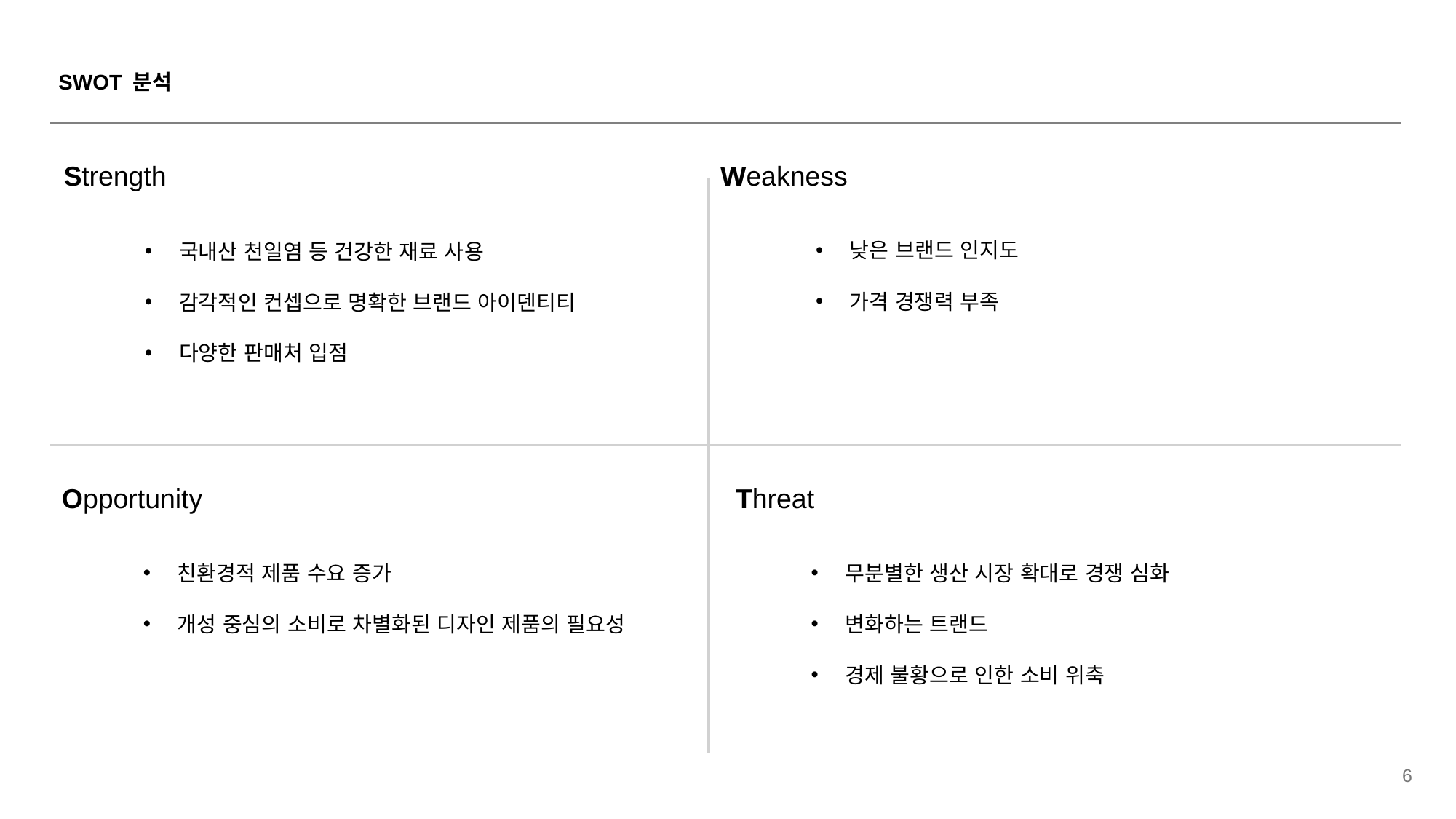

# SWOT 분석
Strength
Weakness
낮은 브랜드 인지도

가격 경쟁력 부족

국내산 천일염 등 건강한 재료 사용

감각적인 컨셉으로 명확한 브랜드 아이덴티티

다양한 판매처 입점

Opportunity
Threat
친환경적 제품 수요 증가

개성 중심의 소비로 차별화된 디자인 제품의 필요성
무분별한 생산 시장 확대로 경쟁 심화

변화하는 트랜드

경제 불황으로 인한 소비 위축

6